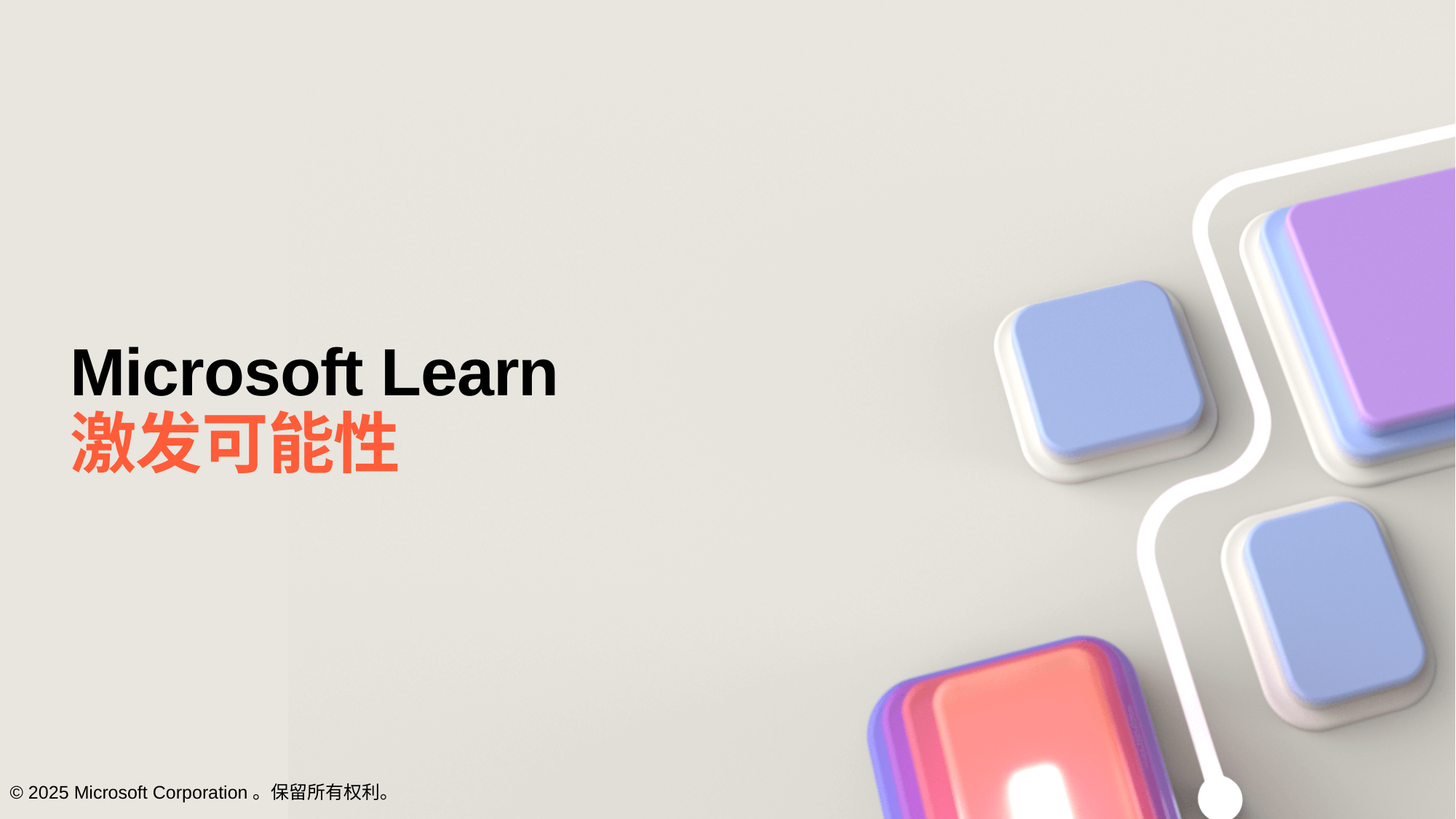

# Microsoft Learn 激发可能性
© 2025 Microsoft Corporation。保留所有权利。